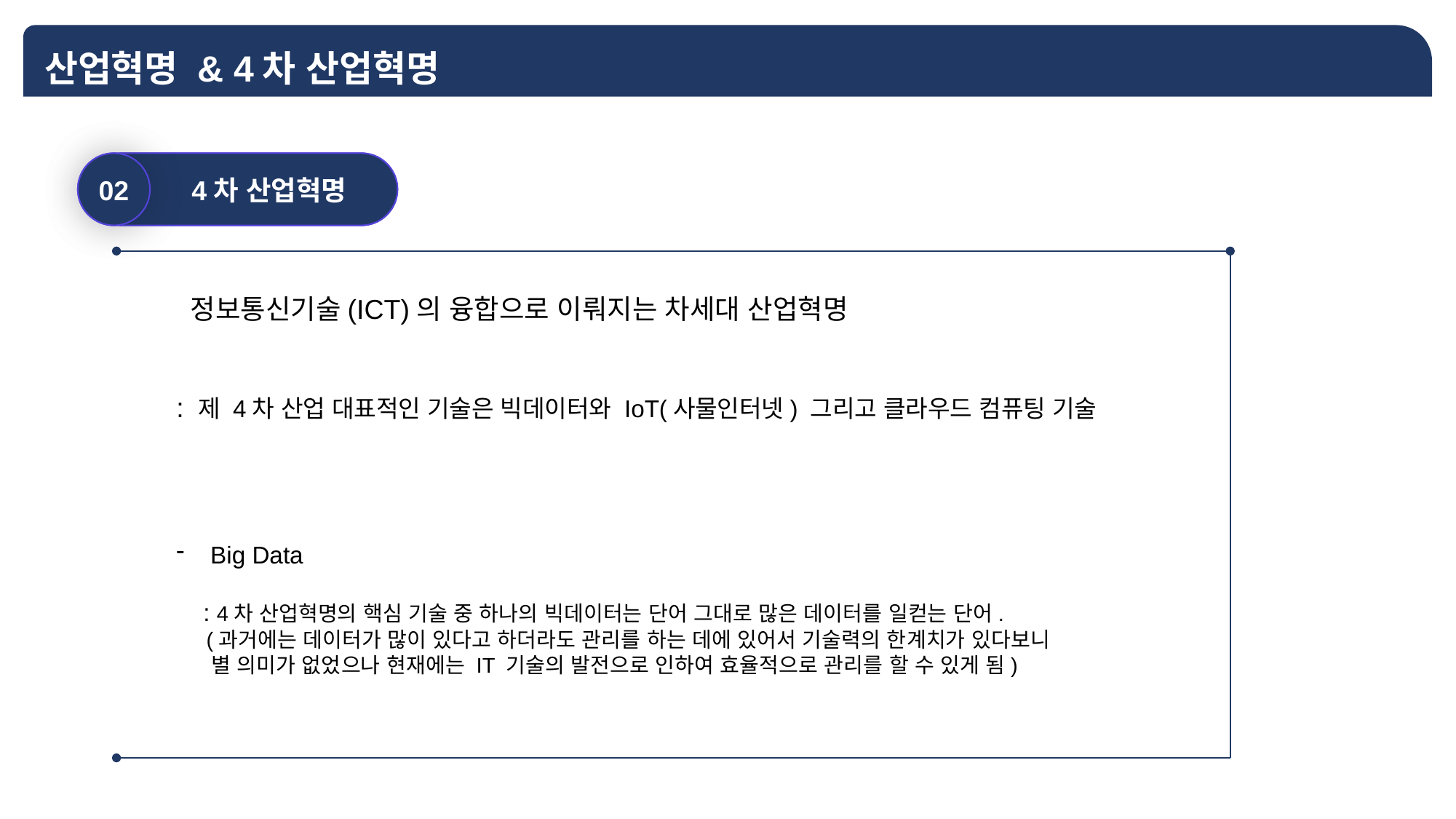

산업혁명 & 4차 산업혁명
01
산업 혁명
02
4차 산업혁명
 정보통신기술(ICT)의 융합으로 이뤄지는 차세대 산업혁명

: 제 4차 산업 대표적인 기술은 빅데이터와 IoT(사물인터넷) 그리고 클라우드 컴퓨팅 기술

Big Data

    : 4차 산업혁명의 핵심 기술 중 하나의 빅데이터는 단어 그대로 많은 데이터를 일컫는 단어.
     (과거에는 데이터가 많이 있다고 하더라도 관리를 하는 데에 있어서 기술력의 한계치가 있다보니
     별 의미가 없었으나 현재에는 IT 기술의 발전으로 인하여 효율적으로 관리를 할 수 있게 됨)

01
01
01